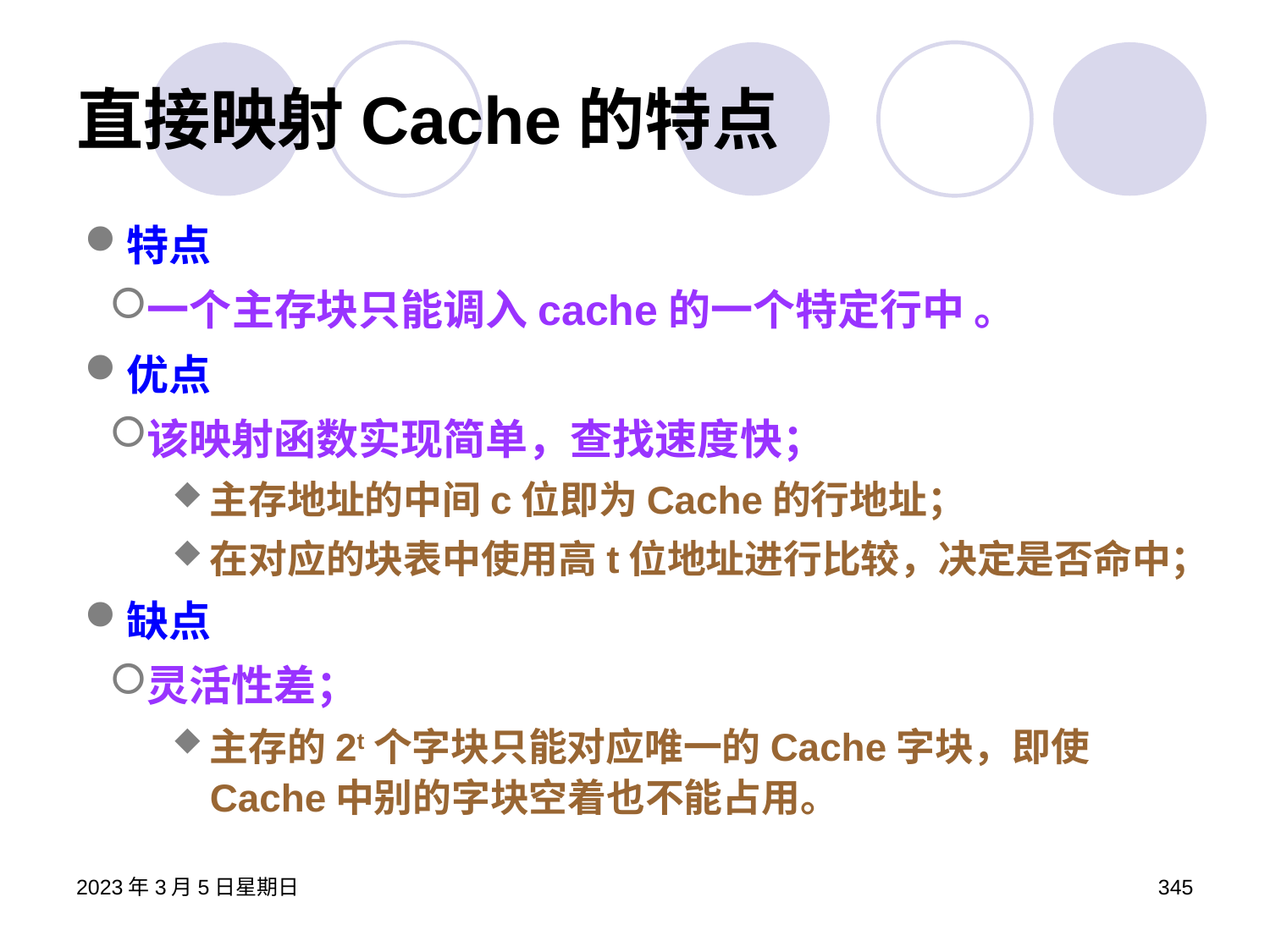

# 直接映射Cache的特点
特点
一个主存块只能调入cache的一个特定行中 。
优点
该映射函数实现简单，查找速度快；
主存地址的中间c位即为Cache的行地址；
在对应的块表中使用高t位地址进行比较，决定是否命中；
缺点
灵活性差；
主存的2t个字块只能对应唯一的Cache字块，即使Cache中别的字块空着也不能占用。
2023年3月5日星期日
345